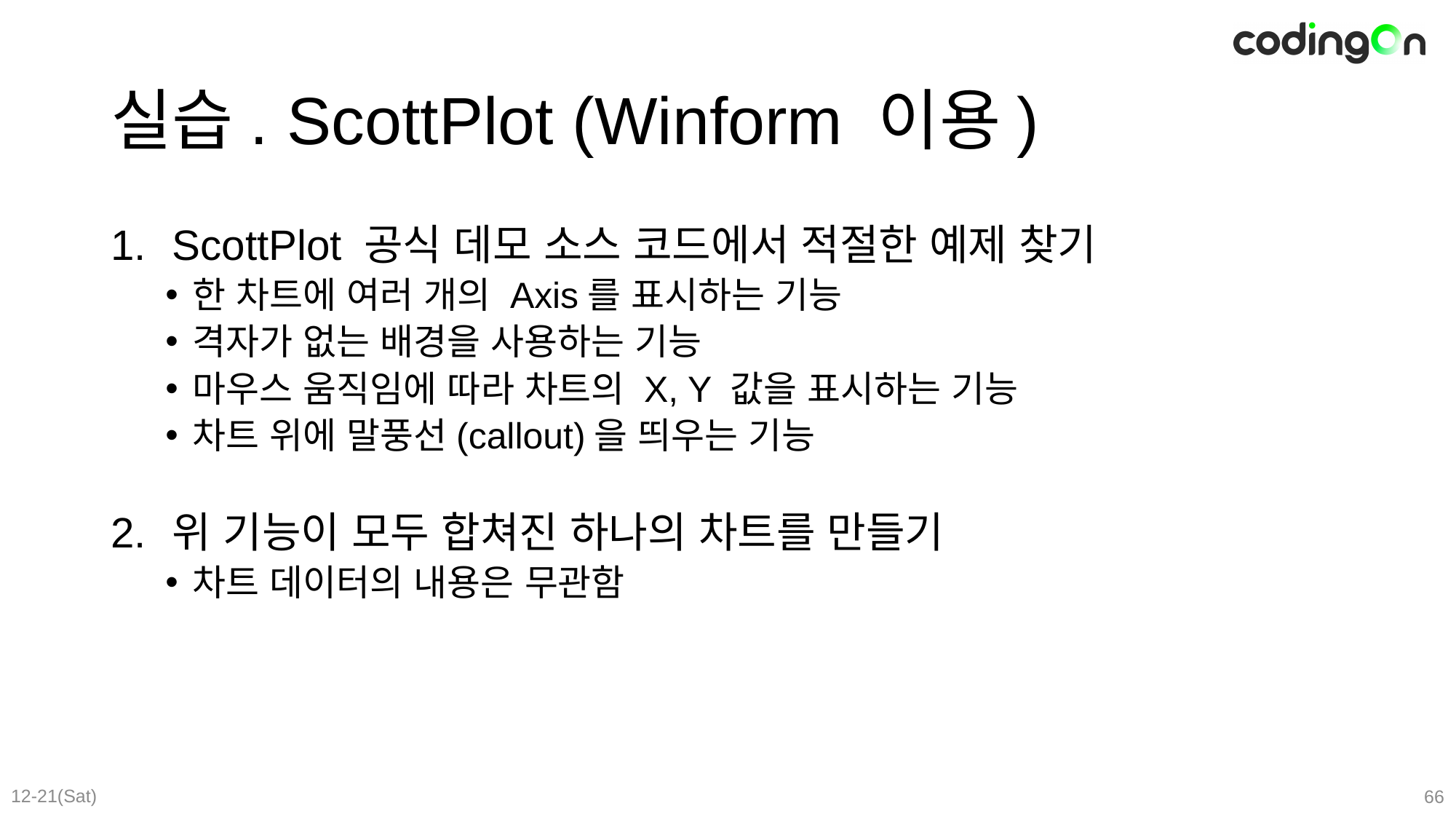

# 실습. ScottPlot (Winform 이용)
ScottPlot 공식 데모 소스 코드에서 적절한 예제 찾기
한 차트에 여러 개의 Axis를 표시하는 기능
격자가 없는 배경을 사용하는 기능
마우스 움직임에 따라 차트의 X, Y 값을 표시하는 기능
차트 위에 말풍선(callout)을 띄우는 기능
위 기능이 모두 합쳐진 하나의 차트를 만들기
차트 데이터의 내용은 무관함
12-21(Sat)
66